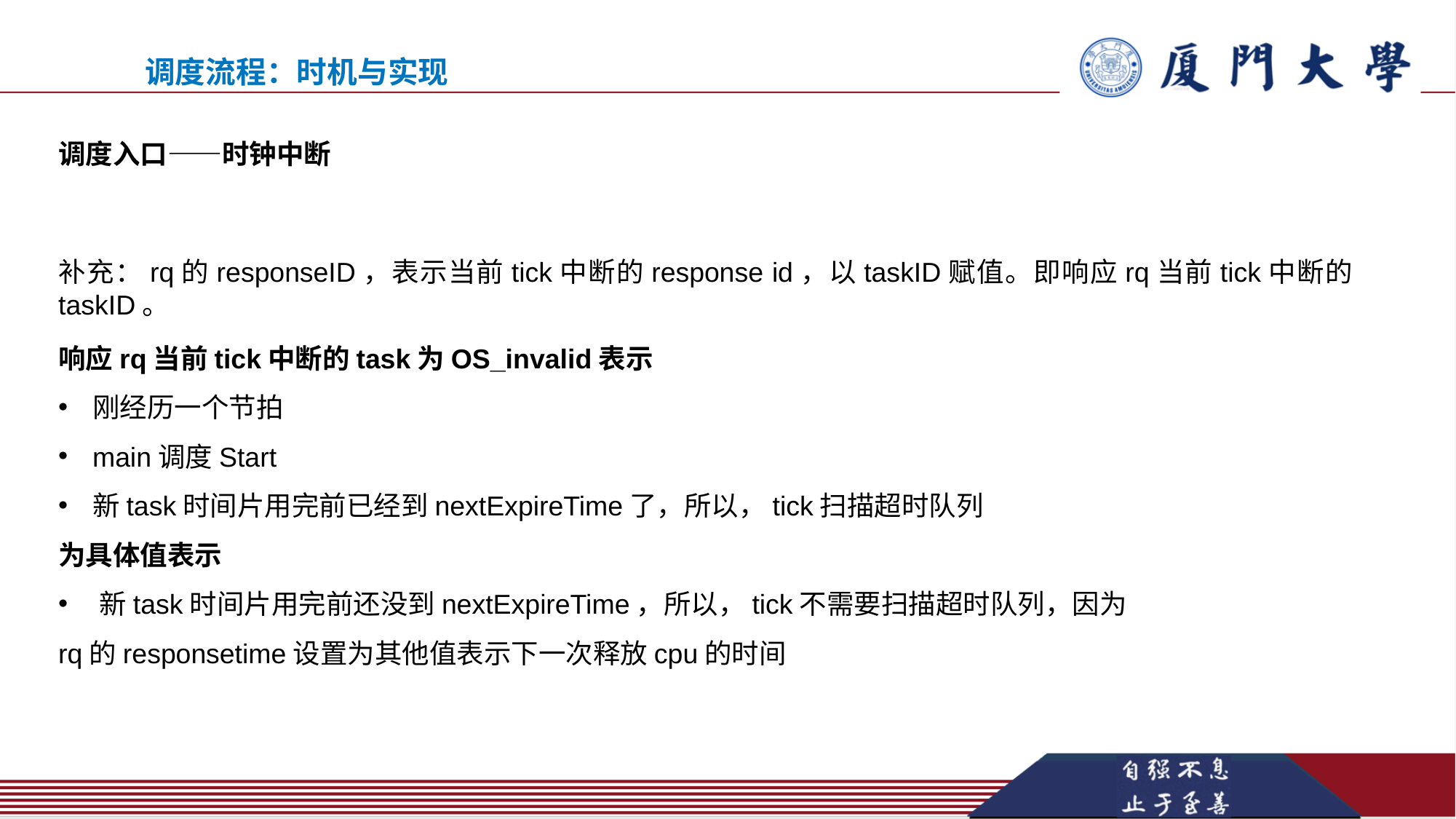

调度流程：时机与实现
调度入口——时钟中断
补充：rq的responseID，表示当前tick中断的response id，以taskID赋值。即响应rq当前tick中断的taskID。
响应rq当前tick中断的task为OS_invalid表示
刚经历一个节拍
main调度Start
新task时间片用完前已经到nextExpireTime了，所以，tick扫描超时队列
为具体值表示
新task时间片用完前还没到nextExpireTime，所以，tick不需要扫描超时队列，因为
rq的responsetime设置为其他值表示下一次释放cpu的时间